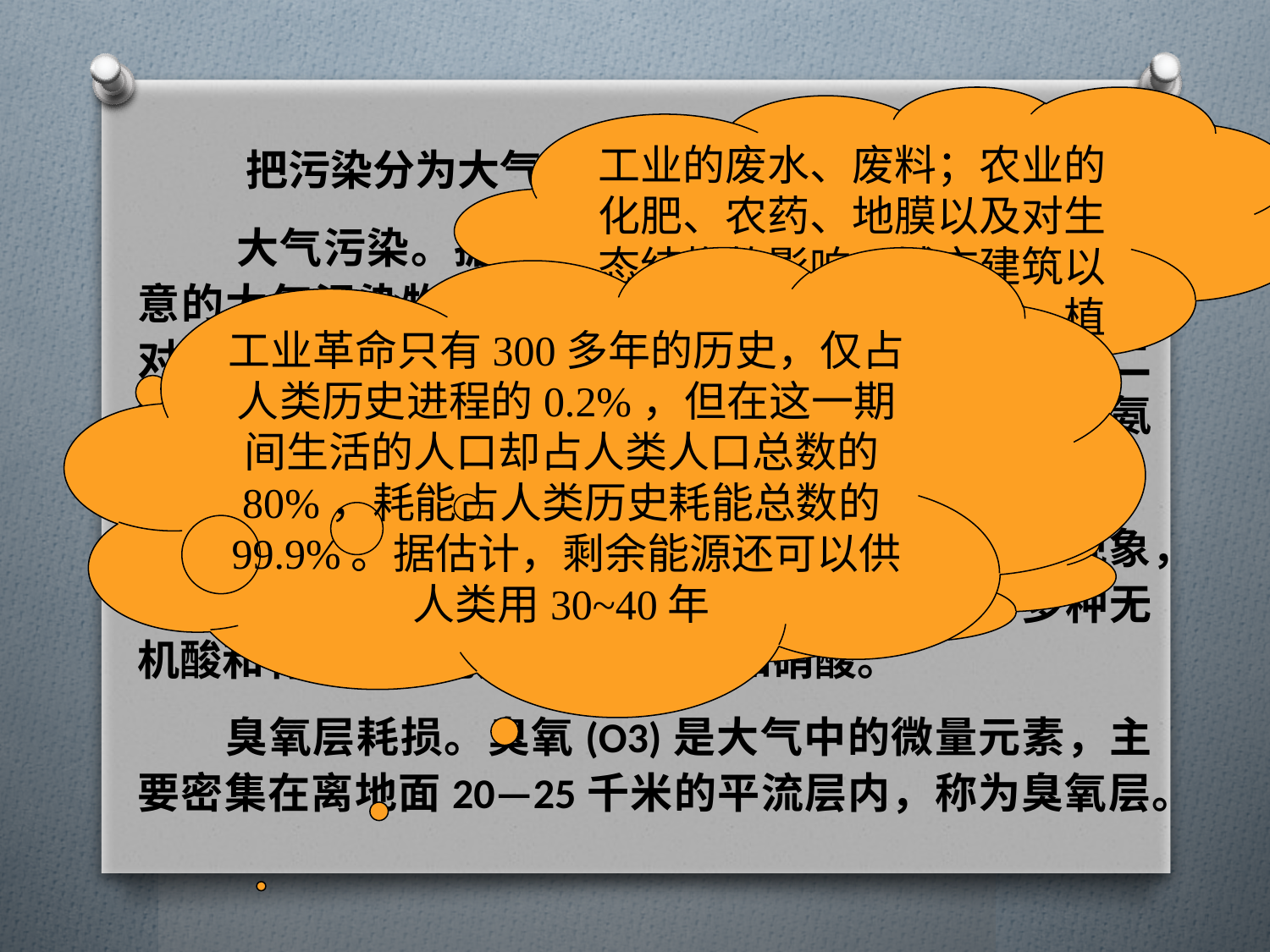

工业的废水、废料；农业的化肥、农药、地膜以及对生态结构的影响；城市建筑以及道路交通对地质结构、植被结构的影响
         把污染分为大气污染、水体污染和土壤污染。
        大气污染。据统计，已经发生危害或引起人们注意的大气污染物就有100种左右，其中影响范畴最广、对人类环境威胁较大的主要是煤粉尘、一氧化碳、二氧化碳、二氧化氮、二氧化硫、碳化氢、硫化氢和氨等。
         酸雨，通常是指和大气沉降相关的一种复杂现象，是大气污染后产生的酸性沉降物。酸雨中含有多种无机酸和有机酸，绝大部分是硫酸和硝酸。
       臭氧层耗损。臭氧(O3)是大气中的微量元素，主要密集在离地面20—25千米的平流层内，称为臭氧层。
工业革命只有300多年的历史，仅占人类历史进程的0.2%，但在这一期间生活的人口却占人类人口总数的80%，耗能占人类历史耗能总数的99.9%。据估计，剩余能源还可以供人类用30~40年
对环境的污染；对人类精神生活的污染等